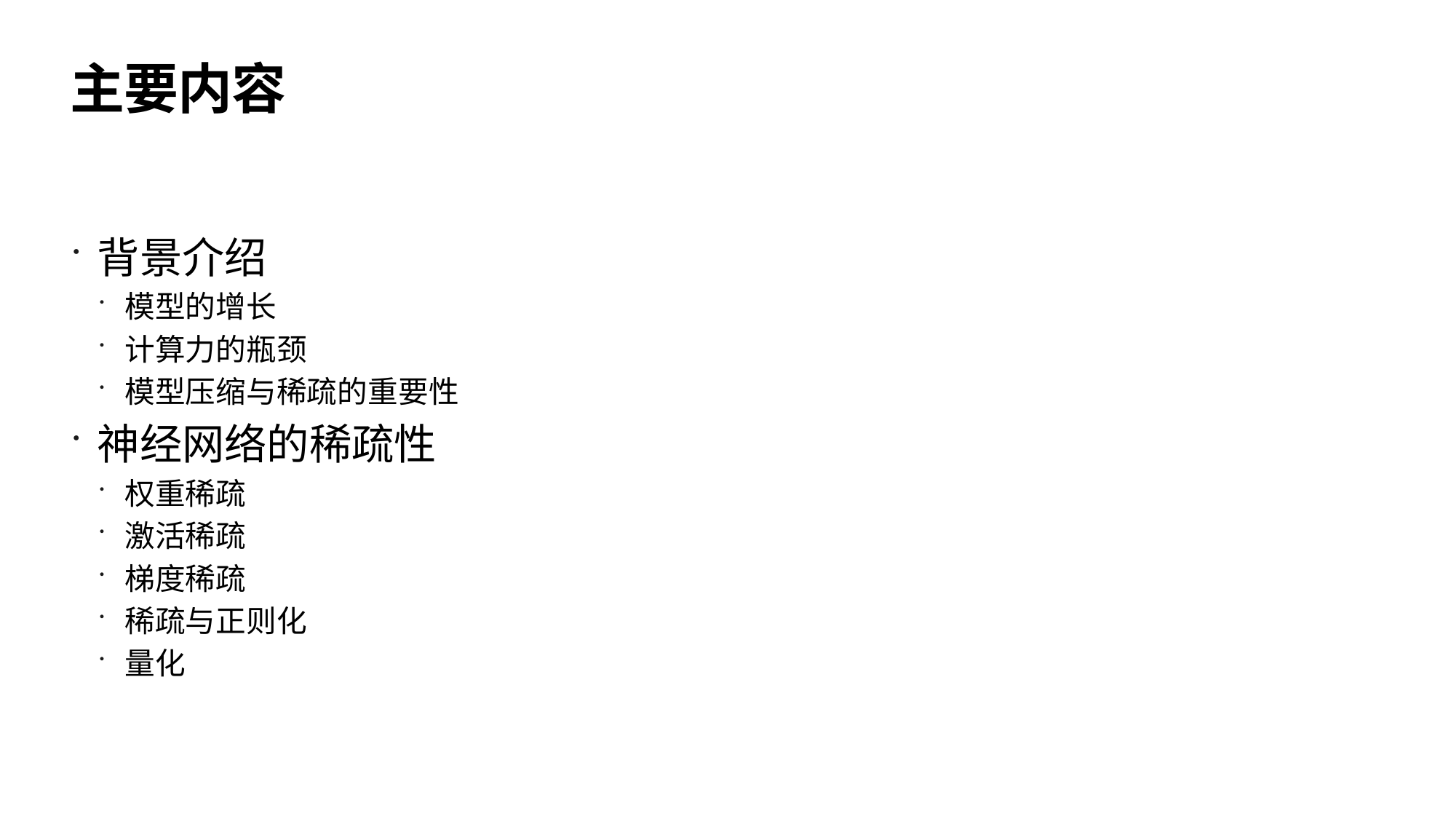

# 主要内容
背景介绍
模型的增长
计算力的瓶颈
模型压缩与稀疏的重要性
神经网络的稀疏性
权重稀疏
激活稀疏
梯度稀疏
稀疏与正则化
量化